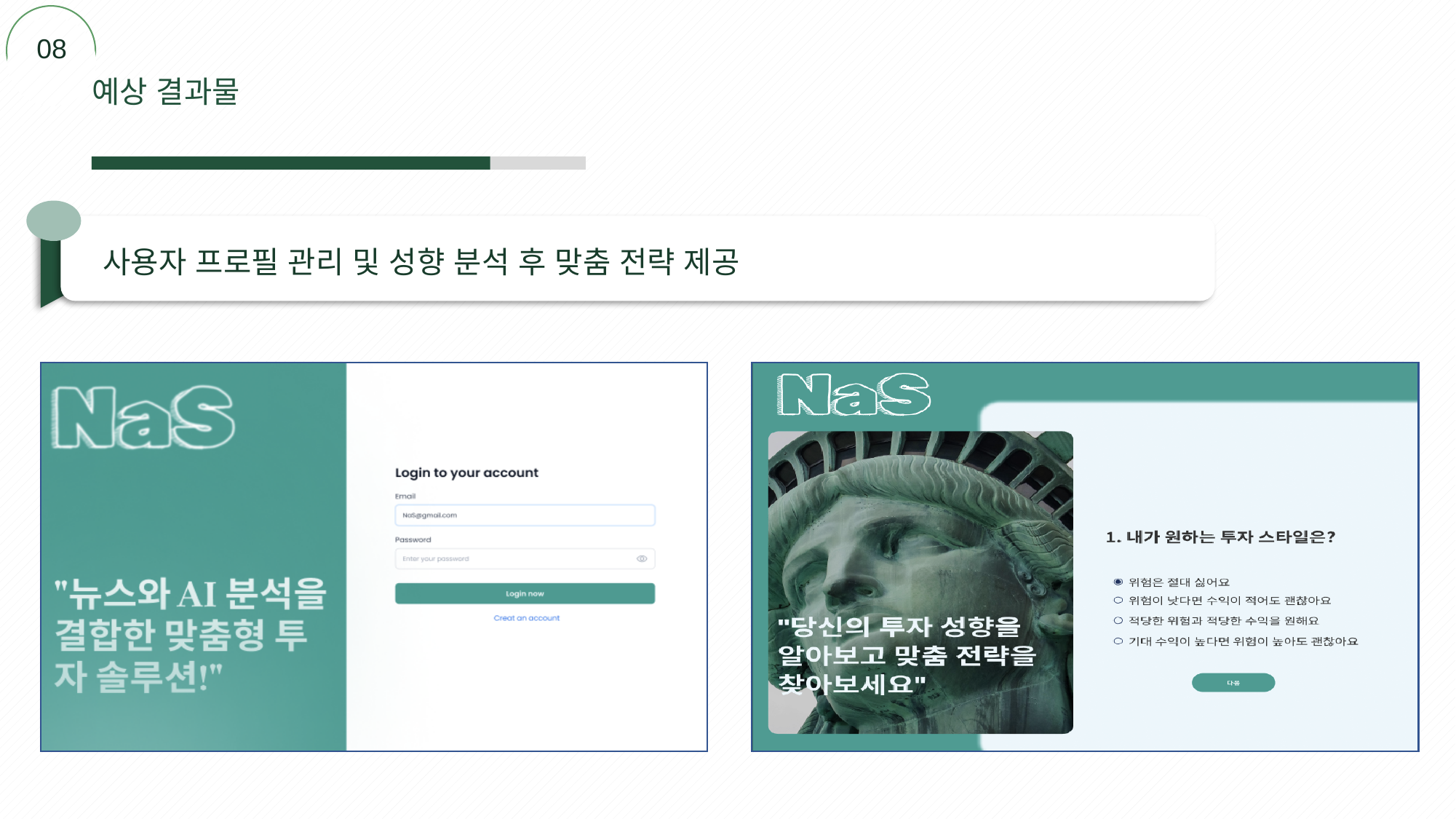

1

08
예상 결과물

 사용자 프로필 관리 및 성향 분석 후 맞춤 전략 제공